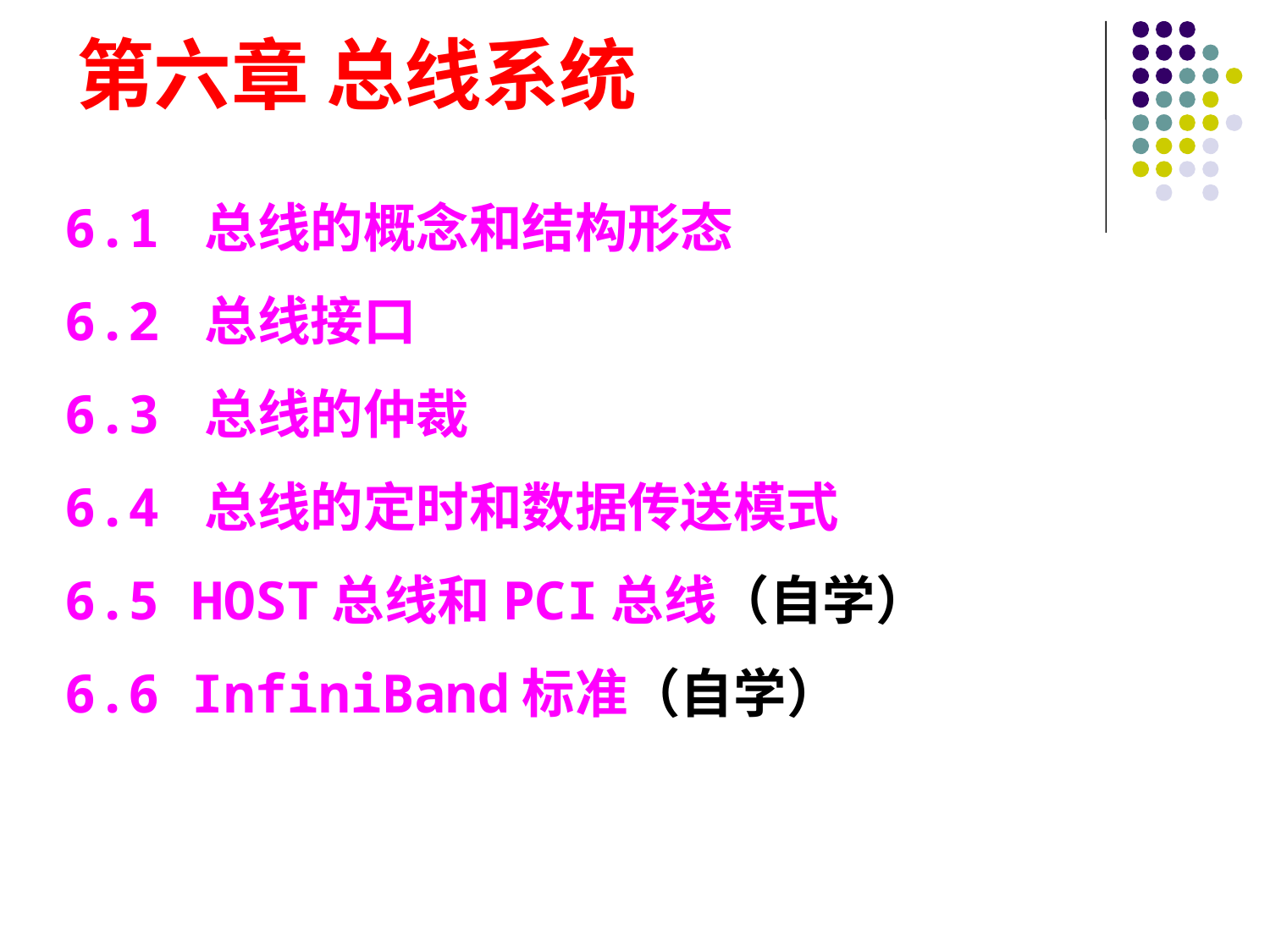

# 第六章 总线系统
6.1 总线的概念和结构形态
6.2 总线接口
6.3 总线的仲裁
6.4 总线的定时和数据传送模式
6.5 HOST总线和PCI总线（自学）
6.6 InfiniBand标准（自学）
2